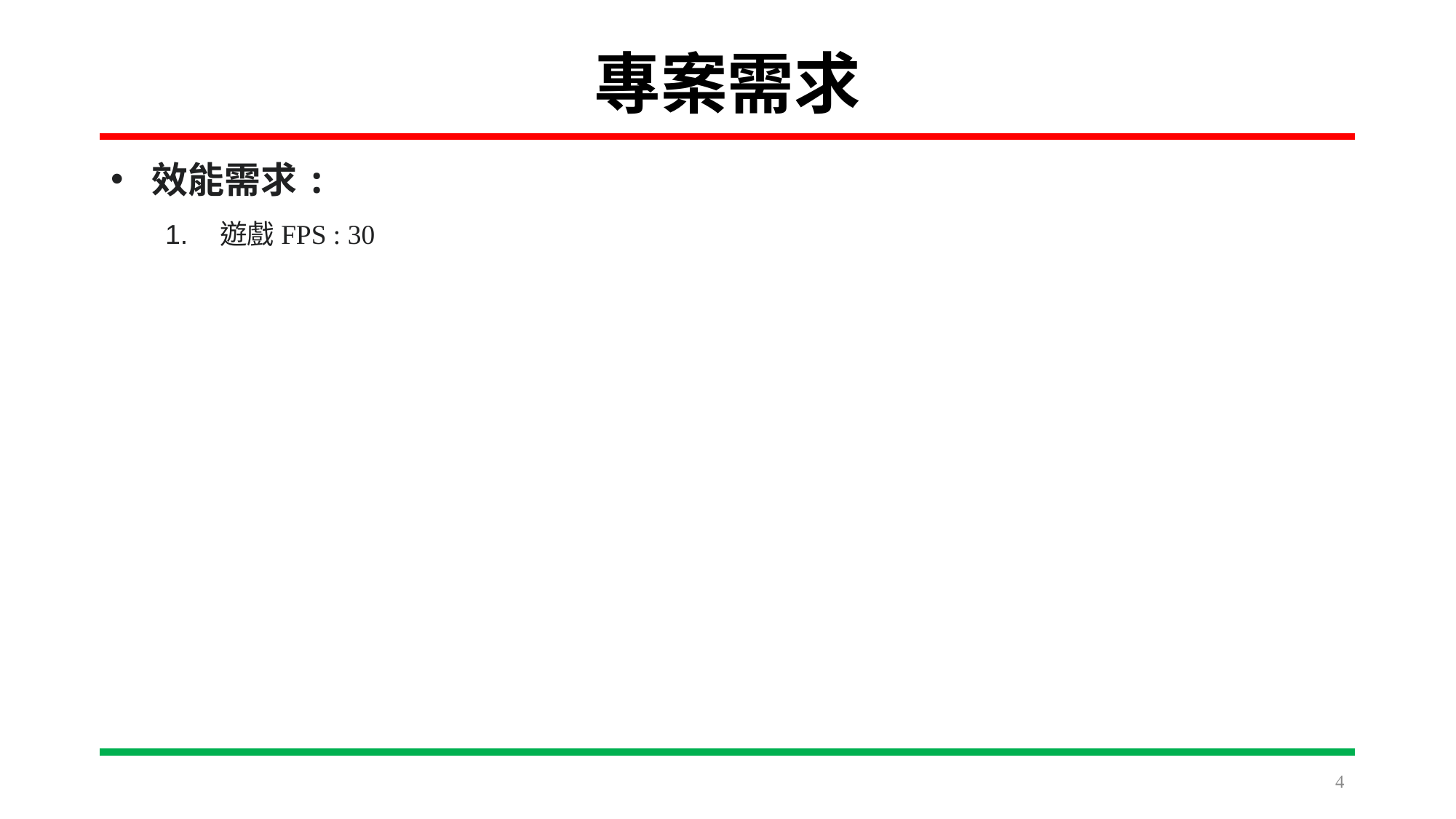

# 專案需求
效能需求:
遊戲FPS : 30

4